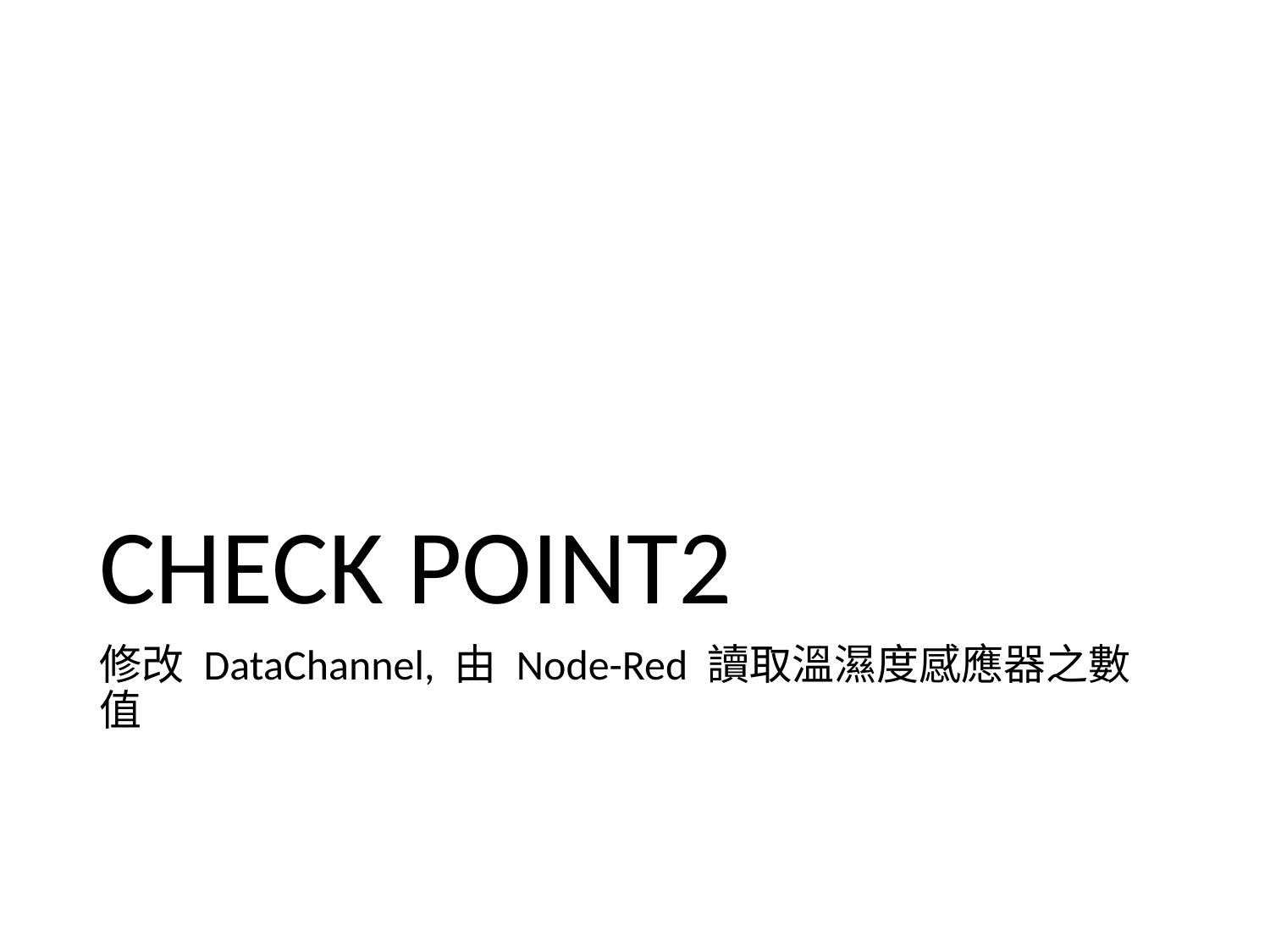

# CHECK POINT2
修改 DataChannel, 由 Node-Red 讀取溫濕度感應器之數值